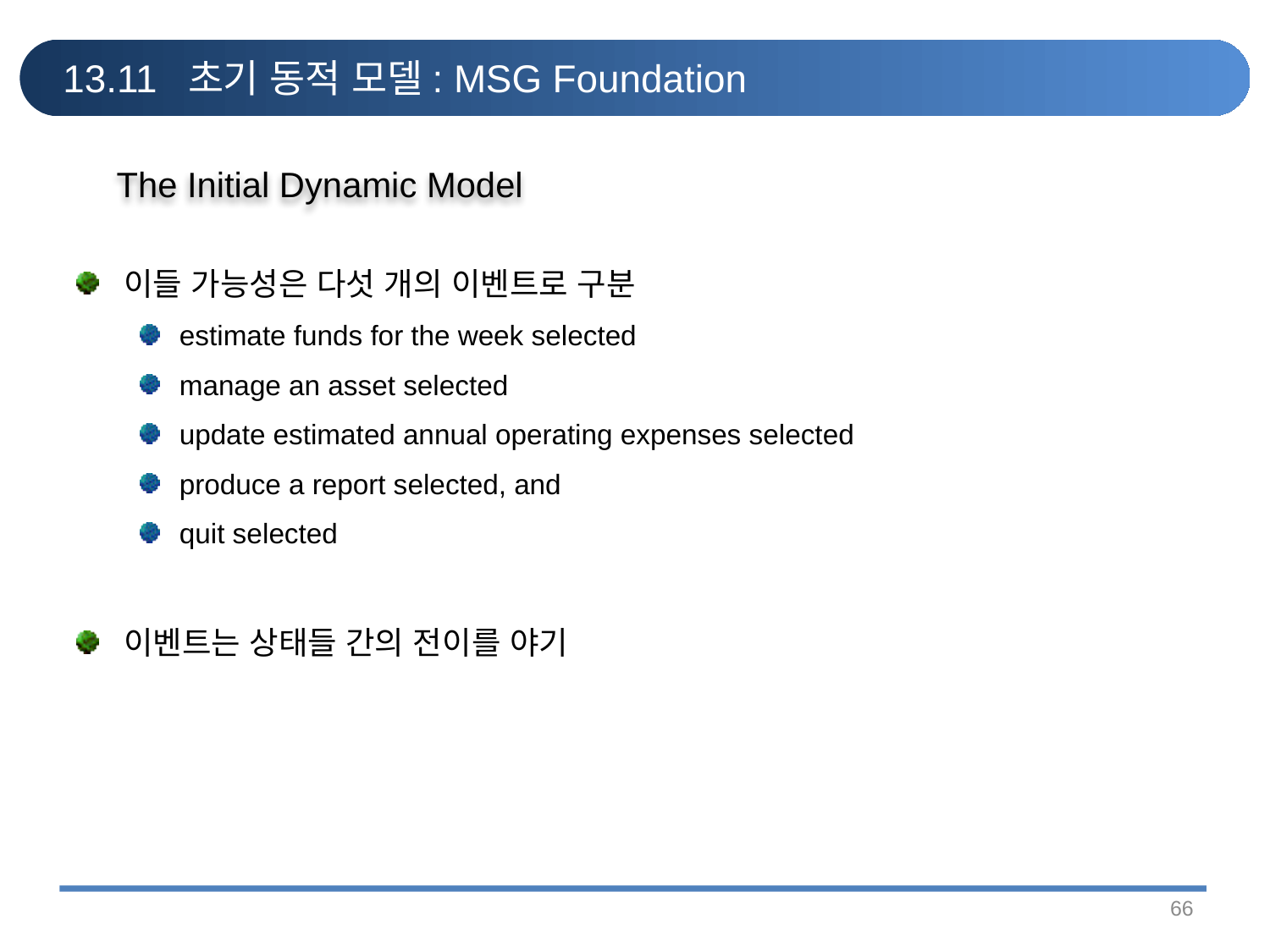

# 13.11  초기 동적 모델: MSG Foundation
The Initial Dynamic Model
이들 가능성은 다섯 개의 이벤트로 구분
estimate funds for the week selected
manage an asset selected
update estimated annual operating expenses selected
produce a report selected, and
quit selected

이벤트는 상태들 간의 전이를 야기

66